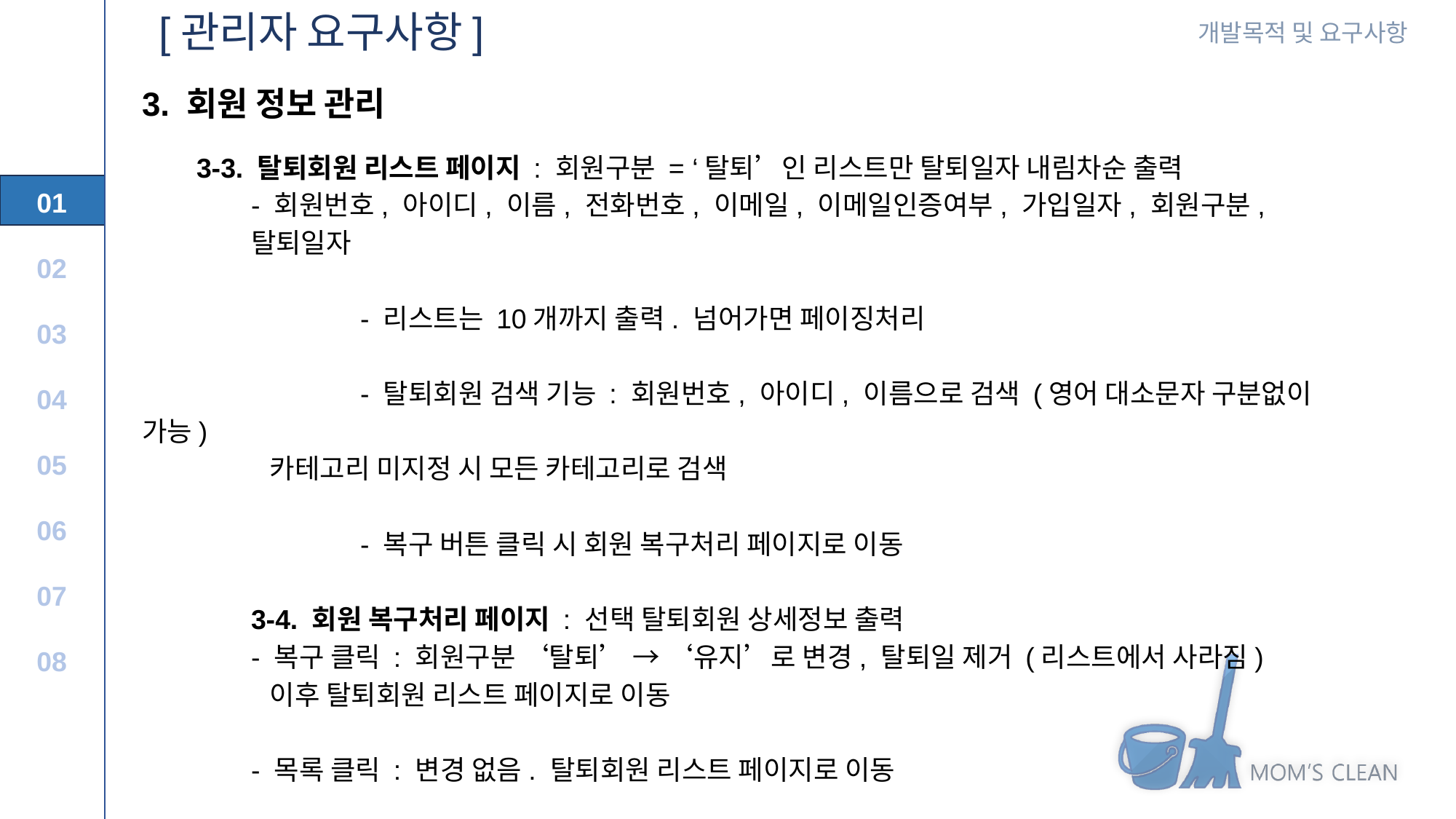

[관리자 요구사항]

3. 회원 정보 관리

3-3. 탈퇴회원 리스트 페이지 : 회원구분 = ‘탈퇴’인 리스트만 탈퇴일자 내림차순 출력
- 회원번호, 아이디, 이름, 전화번호, 이메일, 이메일인증여부, 가입일자, 회원구분,
탈퇴일자

		- 리스트는 10개까지 출력. 넘어가면 페이징처리

		- 탈퇴회원 검색 기능 : 회원번호, 아이디, 이름으로 검색 (영어 대소문자 구분없이 가능)
  카테고리 미지정 시 모든 카테고리로 검색

		- 복구 버튼 클릭 시 회원 복구처리 페이지로 이동

	3-4. 회원 복구처리 페이지 : 선택 탈퇴회원 상세정보 출력
- 복구 클릭 : 회원구분 ‘탈퇴’ → ‘유지’로 변경, 탈퇴일 제거 (리스트에서 사라짐)
  이후 탈퇴회원 리스트 페이지로 이동

- 목록 클릭 : 변경 없음. 탈퇴회원 리스트 페이지로 이동